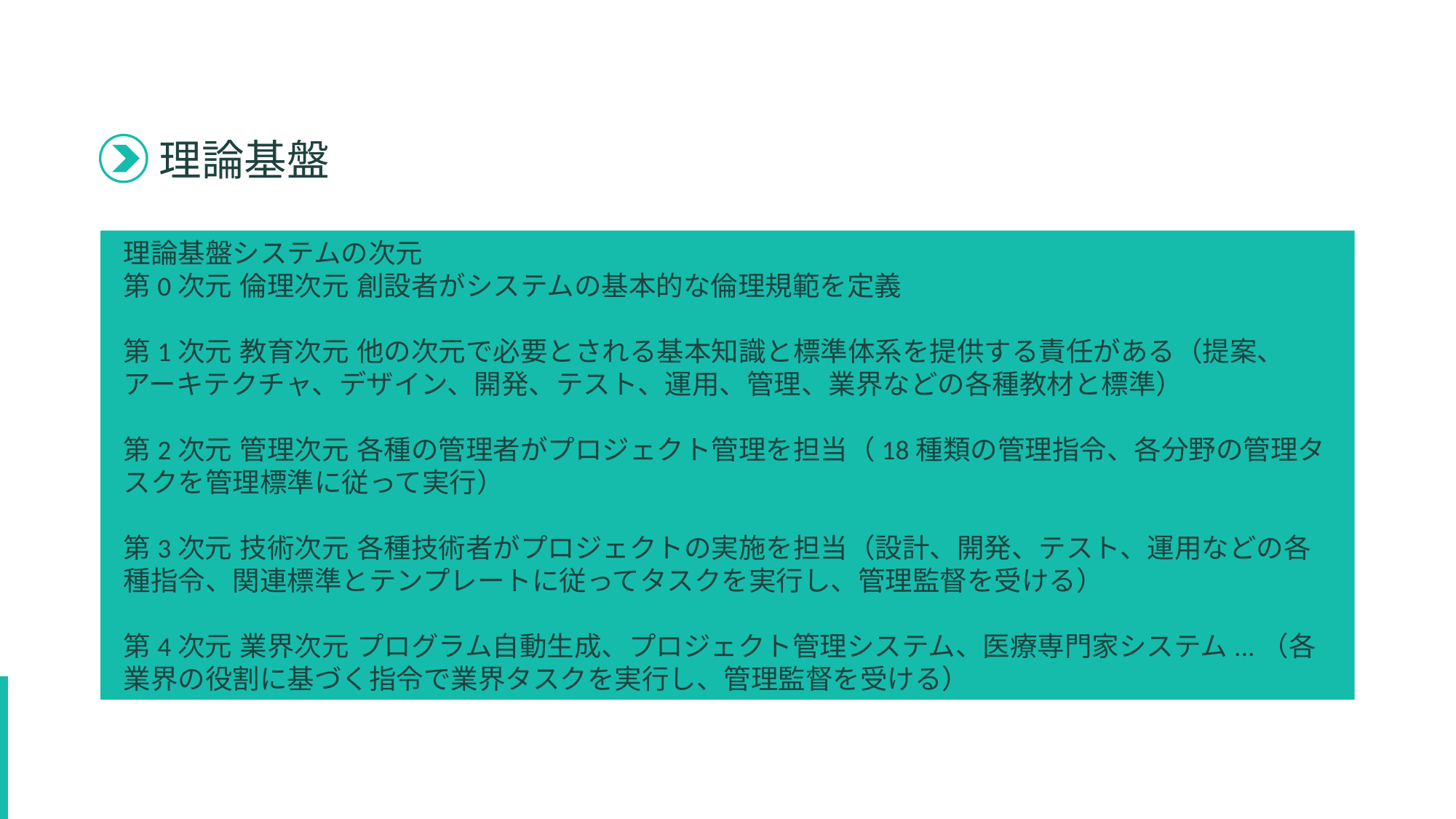

理論基盤

理論基盤システムの次元
第0次元 倫理次元 創設者がシステムの基本的な倫理規範を定義

第1次元 教育次元 他の次元で必要とされる基本知識と標準体系を提供する責任がある（提案、アーキテクチャ、デザイン、開発、テスト、運用、管理、業界などの各種教材と標準）

第2次元 管理次元 各種の管理者がプロジェクト管理を担当（18種類の管理指令、各分野の管理タスクを管理標準に従って実行）

第3次元 技術次元 各種技術者がプロジェクトの実施を担当（設計、開発、テスト、運用などの各種指令、関連標準とテンプレートに従ってタスクを実行し、管理監督を受ける）

第4次元 業界次元 プログラム自動生成、プロジェクト管理システム、医療専門家システム...（各業界の役割に基づく指令で業界タスクを実行し、管理監督を受ける）